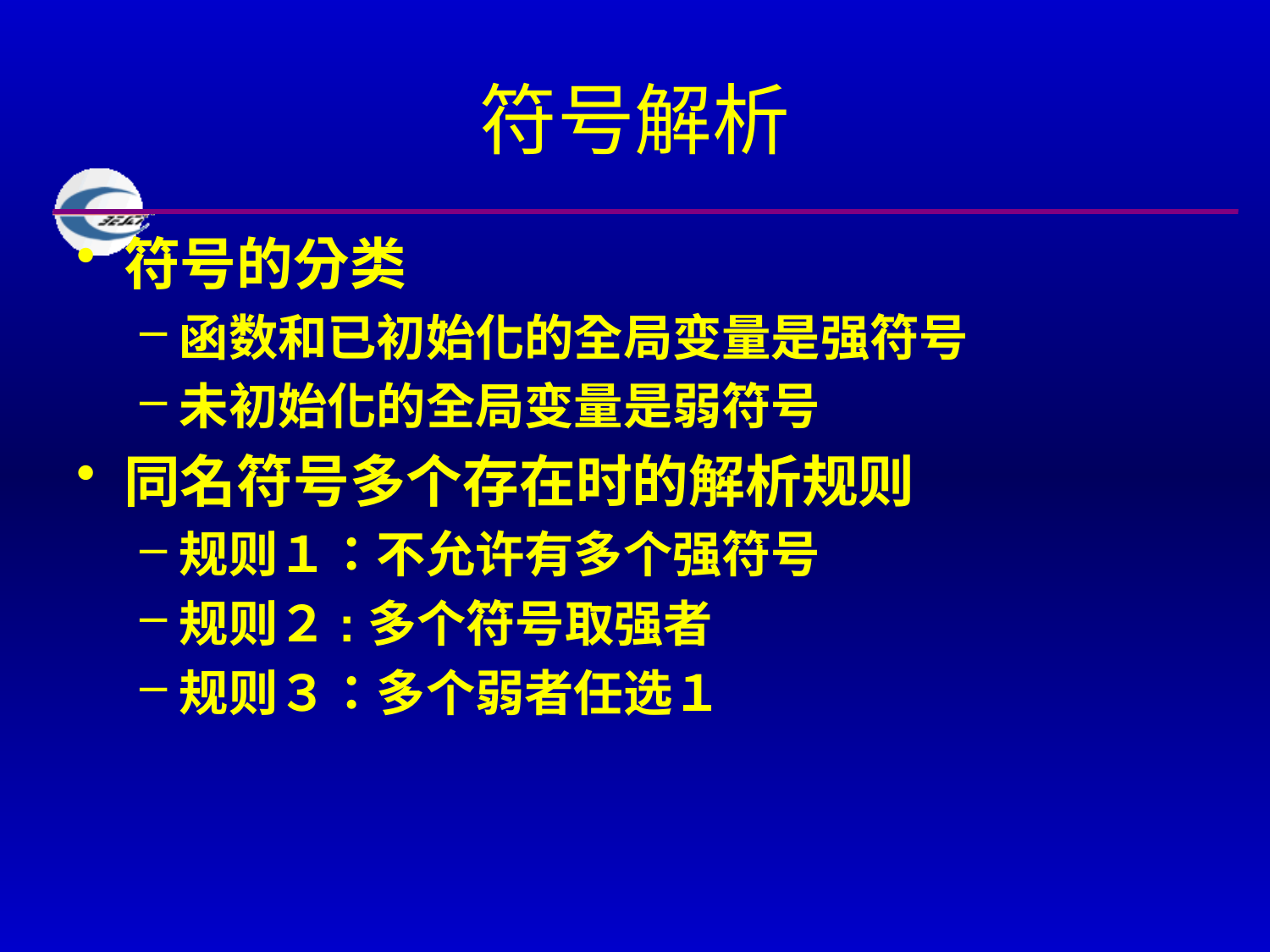

# 符号解析
符号的分类
函数和已初始化的全局变量是强符号
未初始化的全局变量是弱符号
同名符号多个存在时的解析规则
规则１：不允许有多个强符号
规则２:多个符号取强者
规则３：多个弱者任选１